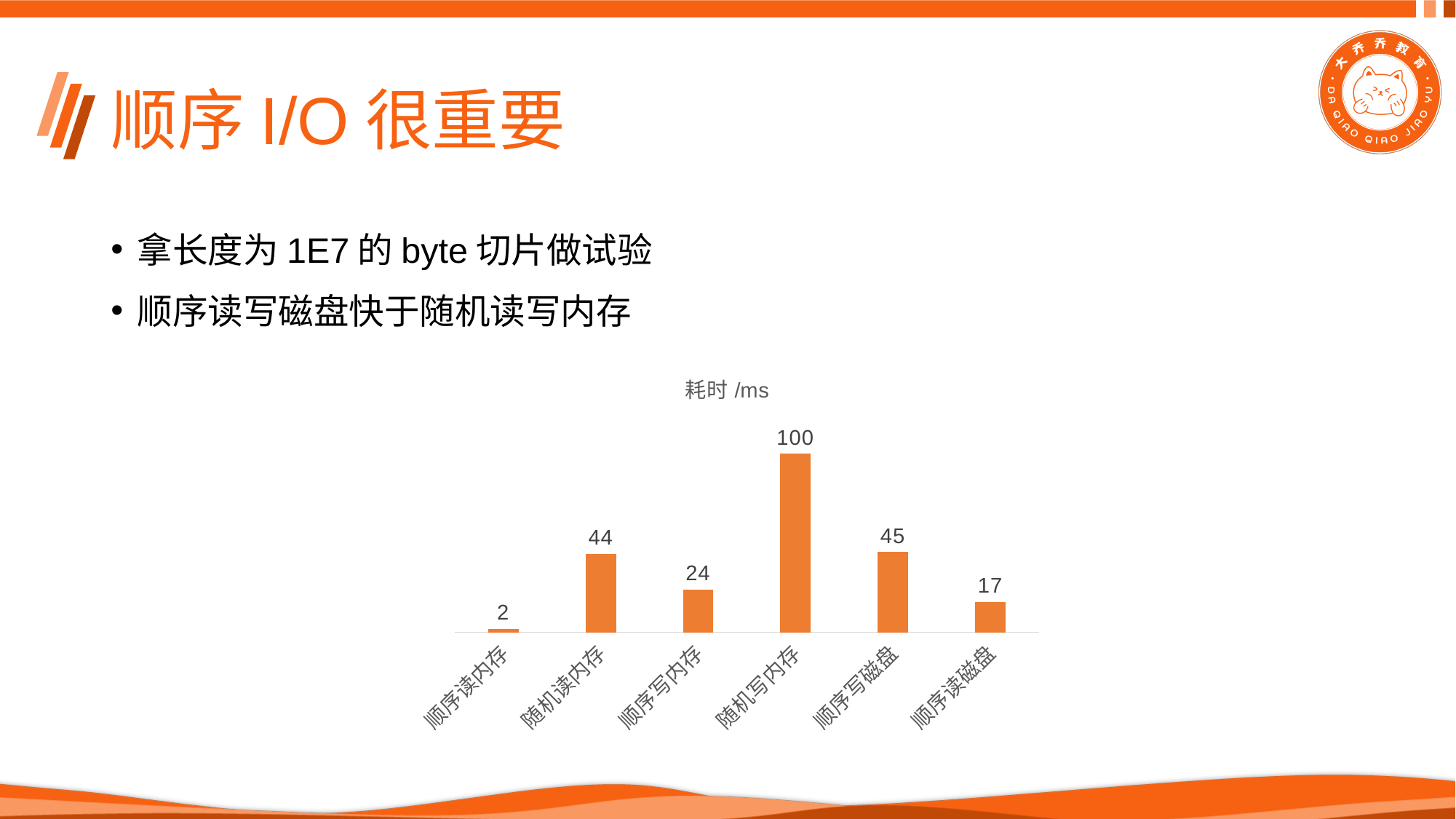

# 顺序I/O很重要
拿长度为1E7的byte切片做试验
顺序读写磁盘快于随机读写内存

### Chart:

| Category | 耗时/ms |
|---|---|
| 顺序读内存 | 2.0 |
| 随机读内存 | 44.0 |
| 顺序写内存 | 24.0 |
| 随机写内存 | 100.0 |
| 顺序写磁盘 | 45.0 |
| 顺序读磁盘 | 17.0 |